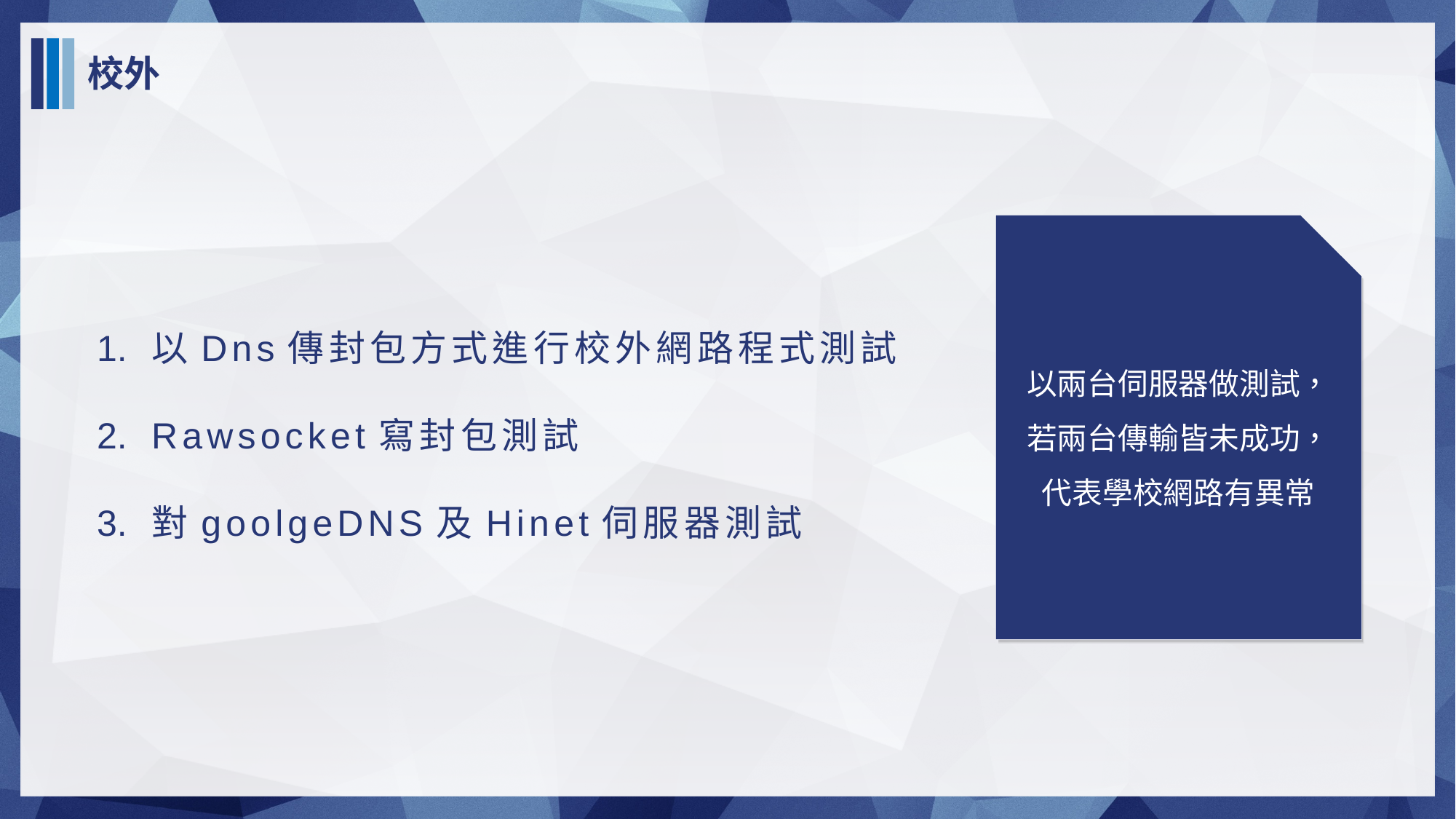

校外

以兩台伺服器做測試，若兩台傳輸皆未成功，代表學校網路有異常
以Dns傳封包方式進行校外網路程式測試
Rawsocket寫封包測試
對goolgeDNS及Hinet伺服器測試